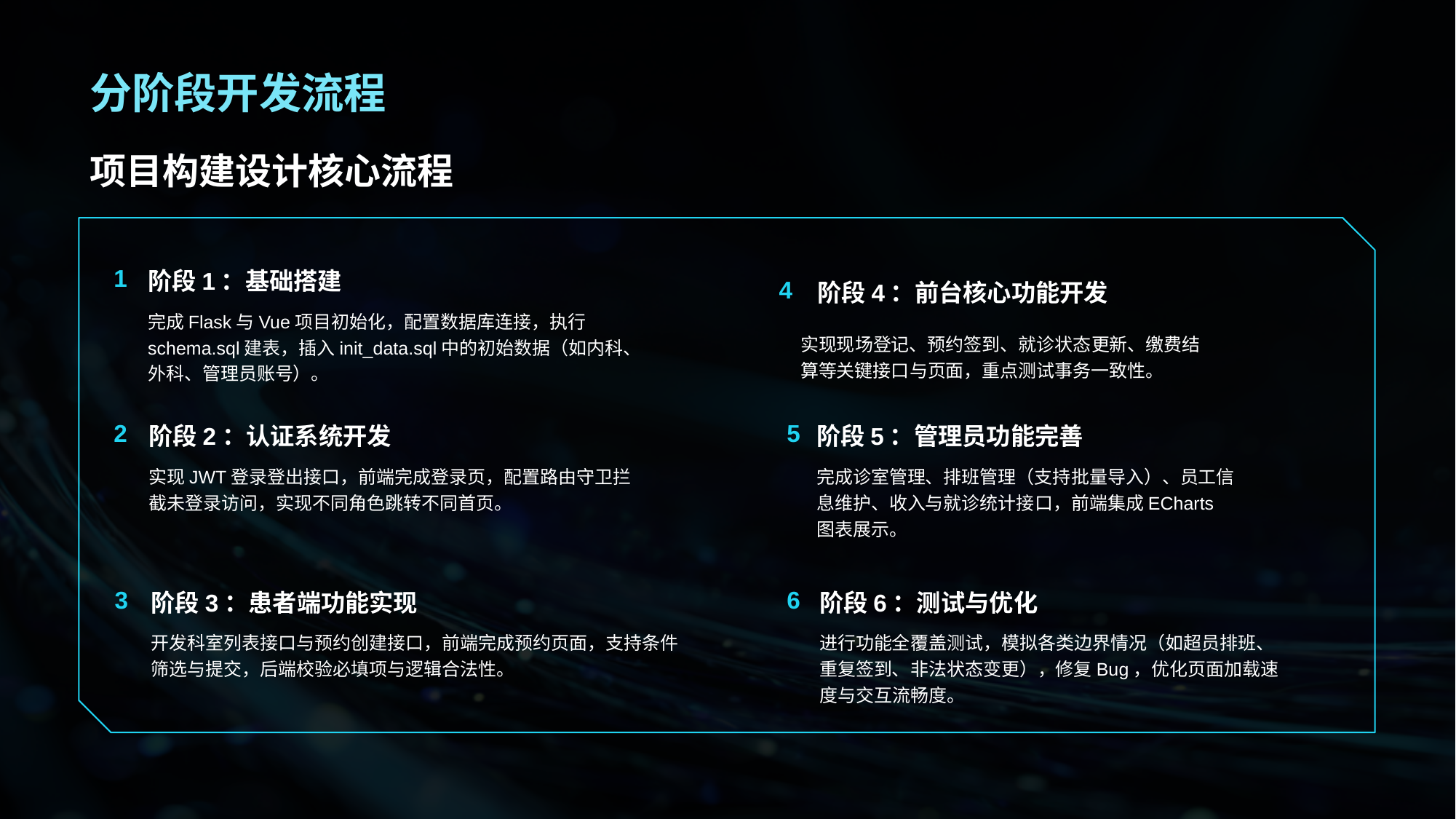

# 分阶段开发流程
项目构建设计核心流程

1
阶段1：基础搭建
完成Flask与Vue项目初始化，配置数据库连接，执行schema.sql建表，插入init_data.sql中的初始数据（如内科、外科、管理员账号）。
4
  阶段4：前台核心功能开发
实现现场登记、预约签到、就诊状态更新、缴费结算等关键接口与页面，重点测试事务一致性。
2
阶段2：认证系统开发
实现JWT登录登出接口，前端完成登录页，配置路由守卫拦截未登录访问，实现不同角色跳转不同首页。
5
阶段5：管理员功能完善
完成诊室管理、排班管理（支持批量导入）、员工信息维护、收入与就诊统计接口，前端集成ECharts图表展示。
6
阶段6：测试与优化
进行功能全覆盖测试，模拟各类边界情况（如超员排班、重复签到、非法状态变更），修复Bug，优化页面加载速度与交互流畅度。
3
阶段3：患者端功能实现
开发科室列表接口与预约创建接口，前端完成预约页面，支持条件筛选与提交，后端校验必填项与逻辑合法性。